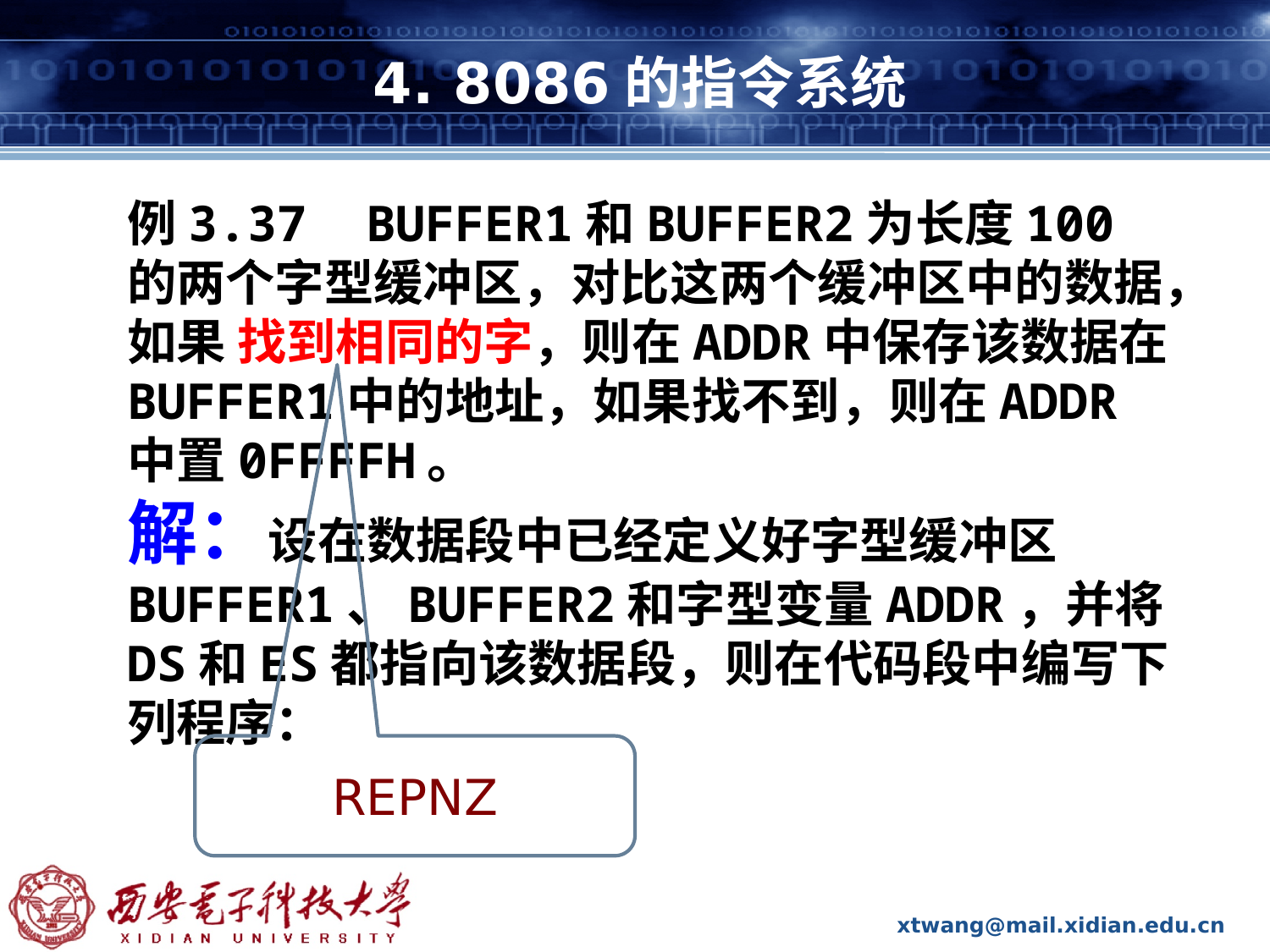

# 4. 8086的指令系统
例3.37  BUFFER1和BUFFER2为长度100的两个字型缓冲区，对比这两个缓冲区中的数据，如果 找到相同的字，则在ADDR中保存该数据在BUFFER1中的地址，如果找不到，则在ADDR中置0FFFFH。
解：设在数据段中已经定义好字型缓冲区BUFFER1、BUFFER2和字型变量ADDR，并将DS和ES都指向该数据段，则在代码段中编写下列程序：
REPNZ